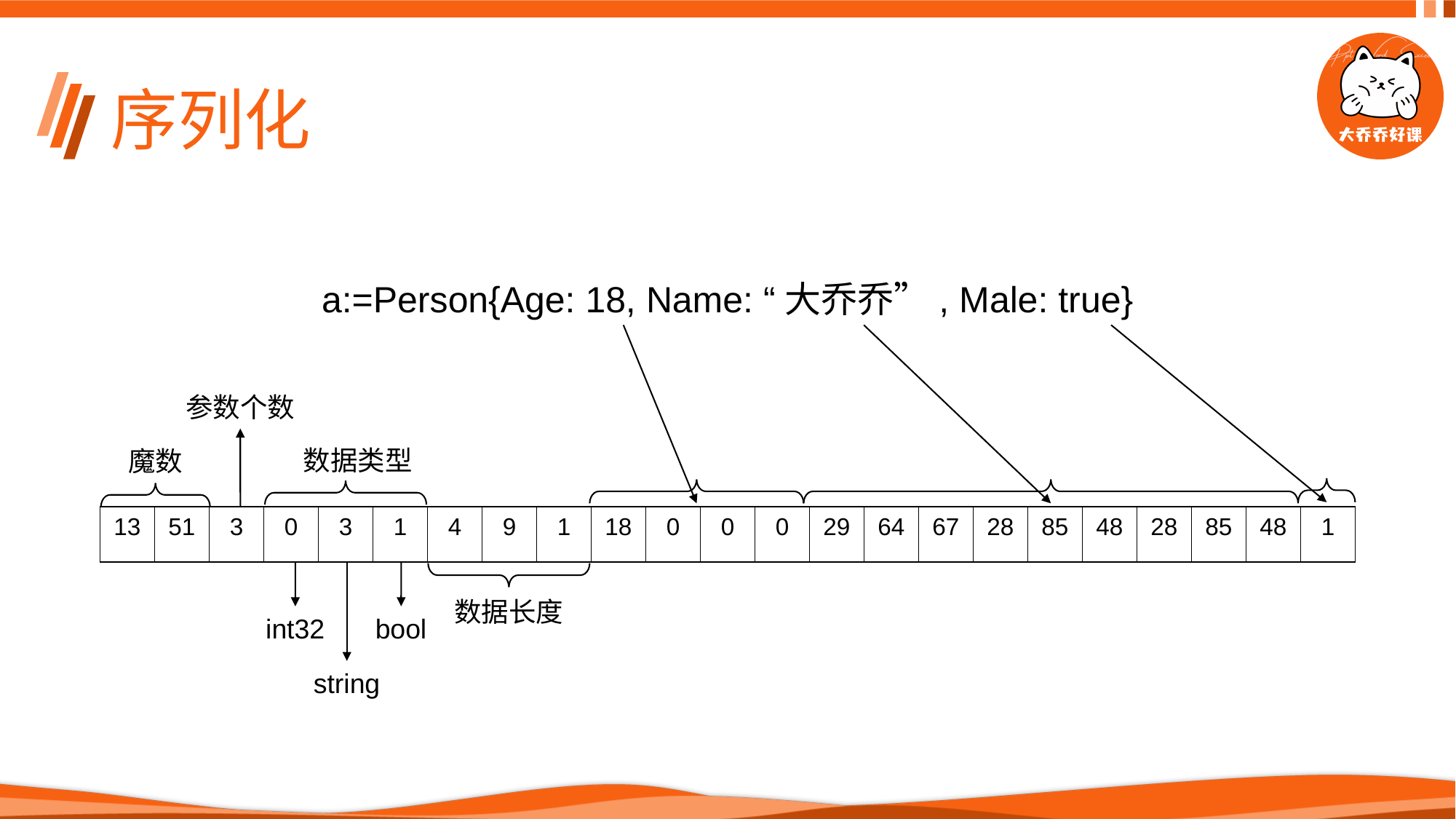

# 序列化

a:=Person{Age: 18, Name: “大乔乔”, Male: true}

参数个数

数据类型
魔数

| 13 | 51 | 3 | 0 | 3 | 1 | 4 | 9 | 1 | 18 | 0 | 0 | 0 | 29 | 64 | 67 | 28 | 85 | 48 | 28 | 85 | 48 | 1 |
| --- | --- | --- | --- | --- | --- | --- | --- | --- | --- | --- | --- | --- | --- | --- | --- | --- | --- | --- | --- | --- | --- | --- |
数据长度
int32
bool
string